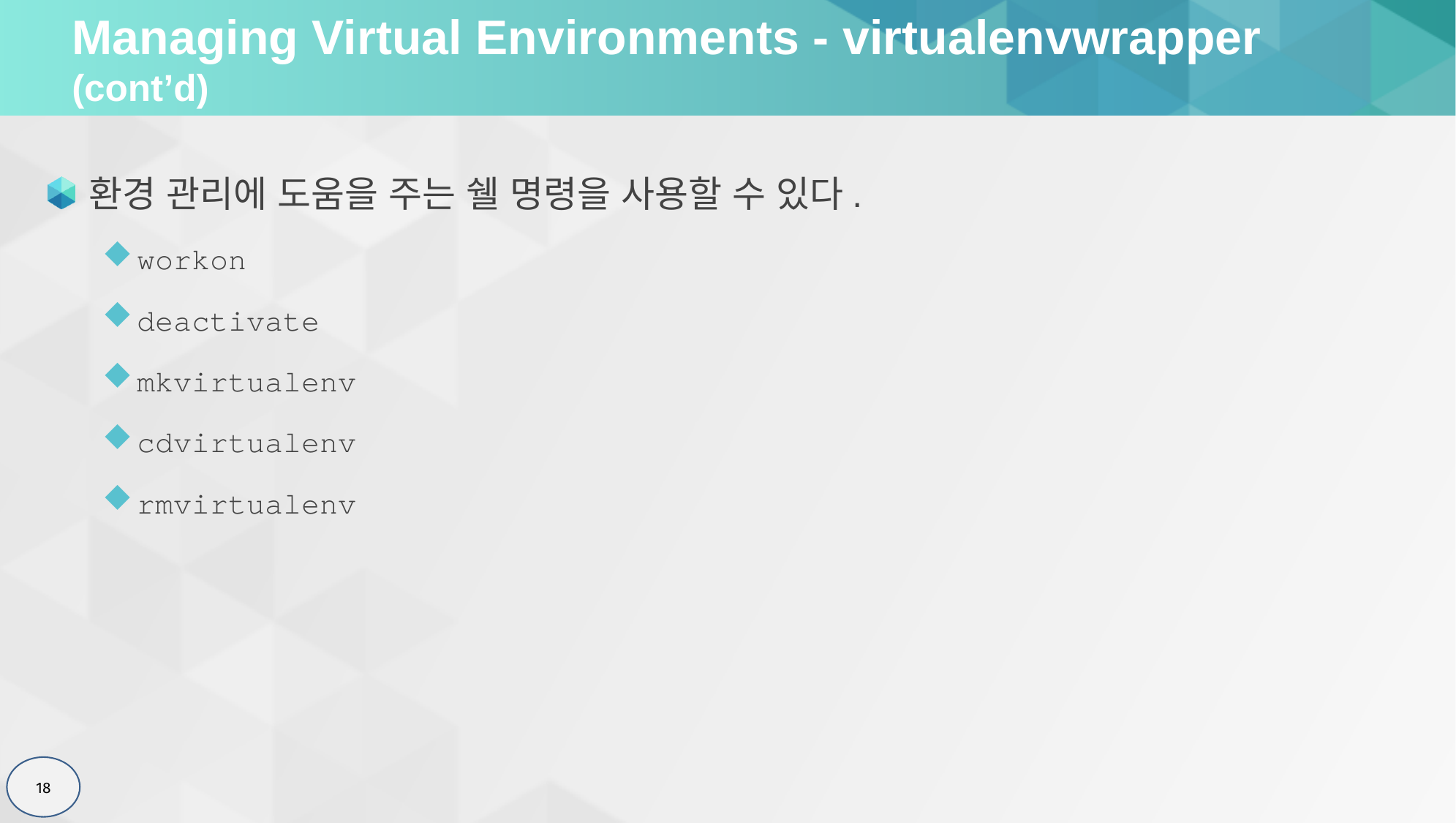

# Managing Virtual Environments - virtualenvwrapper (cont’d)
환경 관리에 도움을 주는 쉘 명령을 사용할 수 있다.
workon
deactivate
mkvirtualenv
cdvirtualenv
rmvirtualenv